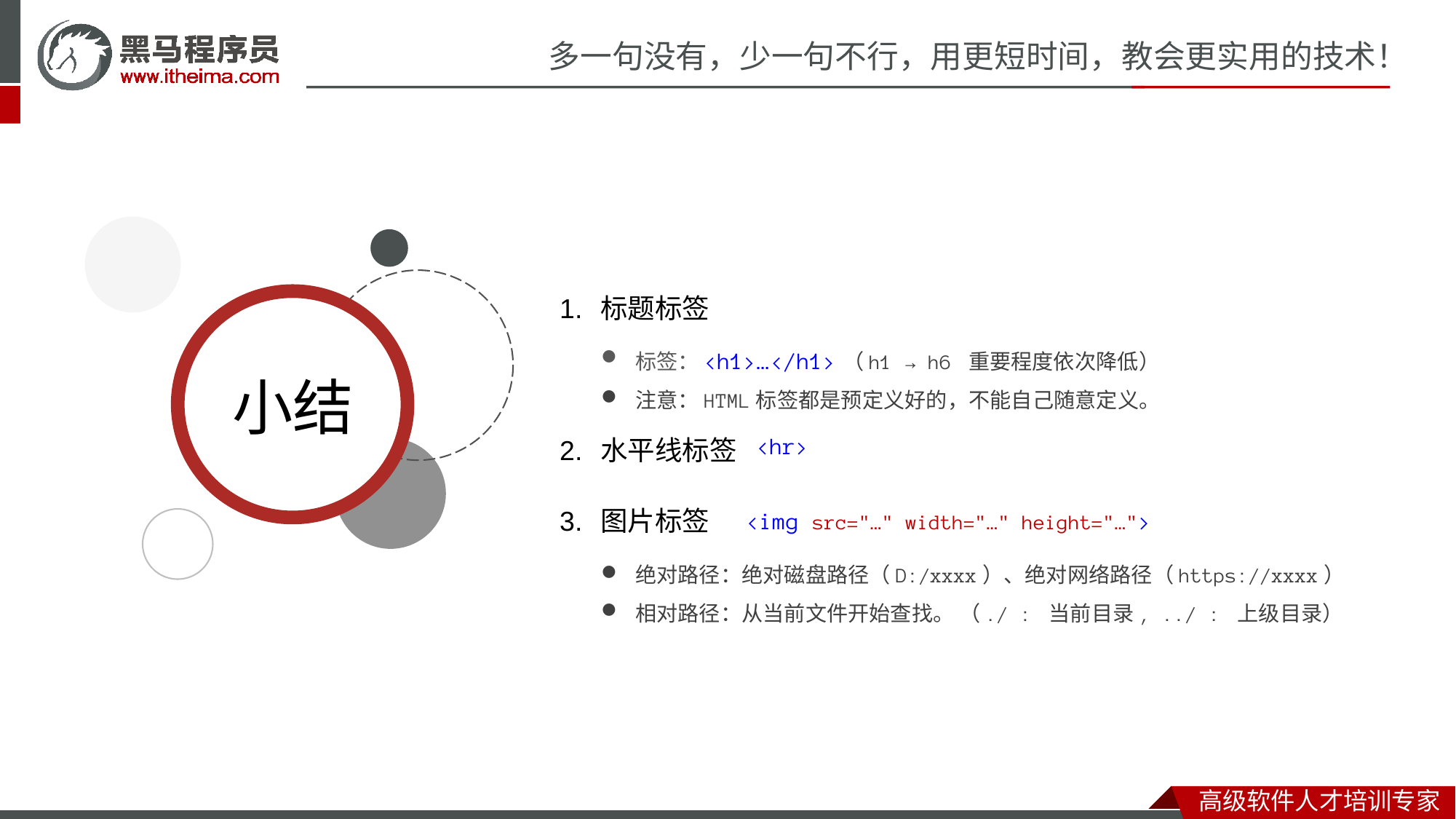

标题标签

水平线标签
图片标签

标签：<h1>…</h1>（h1 → h6 重要程度依次降低）
注意：HTML标签都是预定义好的，不能自己随意定义。
<hr>
<img src="…" width="…" height="…">
绝对路径：绝对磁盘路径（D:/xxxx）、绝对网络路径（https://xxxx）
相对路径：从当前文件开始查找。 （./ : 当前目录, ../ : 上级目录）